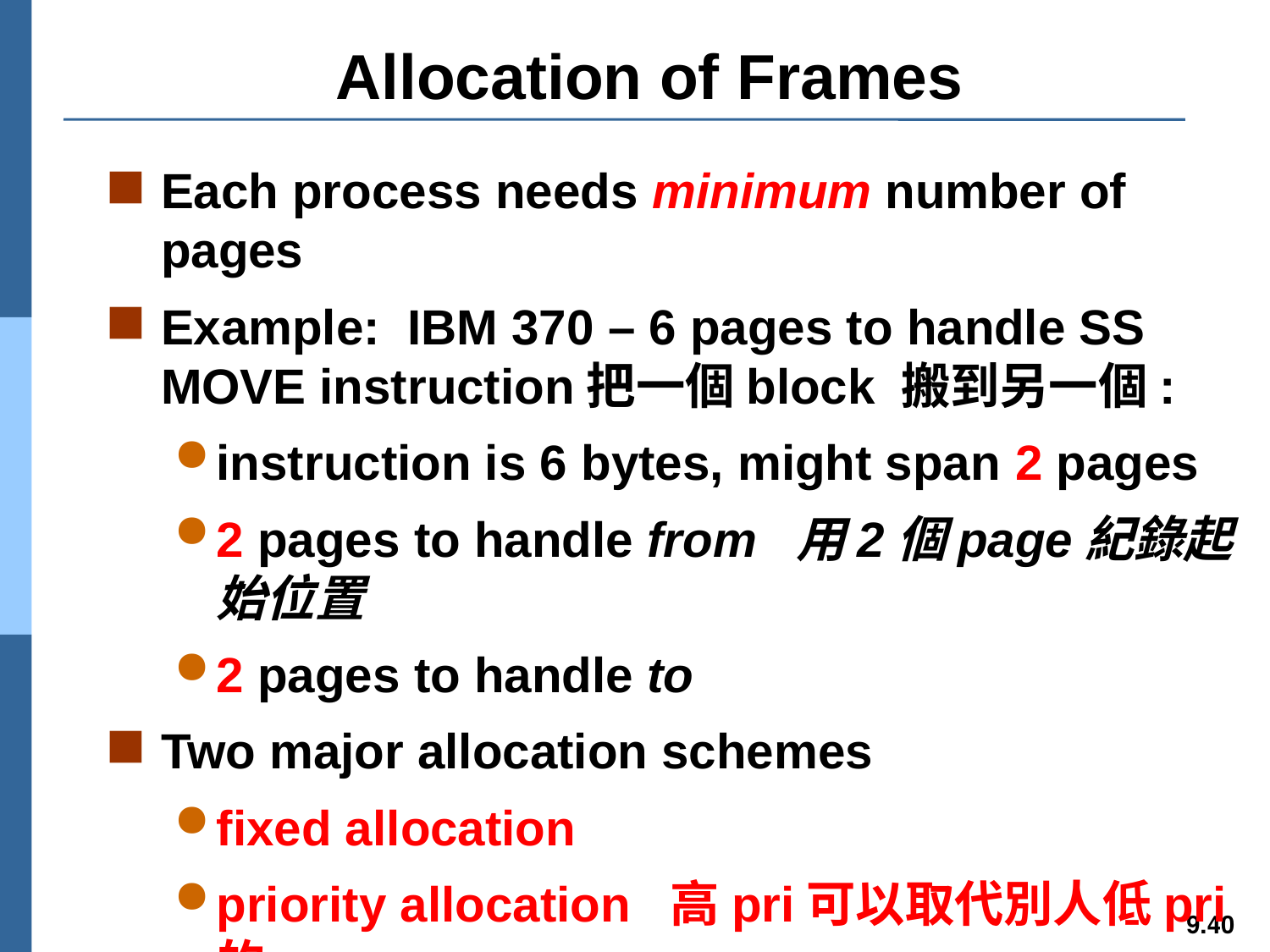

# Allocation of Frames
Each process needs minimum number of pages
Example:  IBM 370 – 6 pages to handle SS MOVE instruction把一個block 搬到另一個:
instruction is 6 bytes, might span 2 pages
2 pages to handle from  用2個page紀錄起始位置
2 pages to handle to
Two major allocation schemes
fixed allocation
priority allocation  高pri可以取代別人低pri的